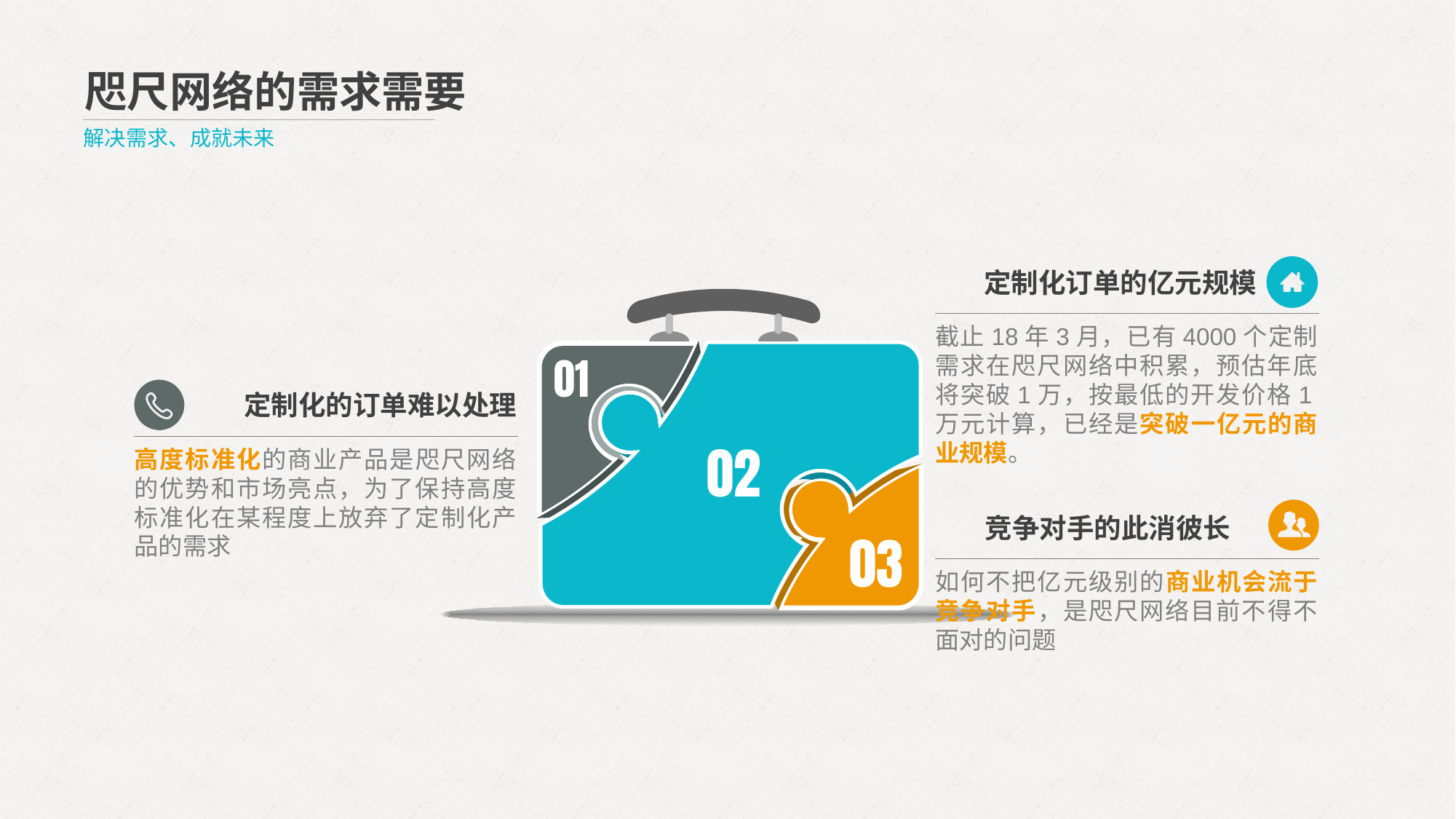

咫尺网络的需求需要
解决需求、成就未来

定制化订单的亿元规模

截止18年3月，已有4000个定制需求在咫尺网络中积累，预估年底将突破1万，按最低的开发价格1万元计算，已经是突破一亿元的商业规模。

01

定制化的订单难以处理

02
高度标准化的商业产品是咫尺网络的优势和市场亮点，为了保持高度标准化在某程度上放弃了定制化产品的需求

竞争对手的此消彼长
03

如何不把亿元级别的商业机会流于竞争对手，是咫尺网络目前不得不面对的问题